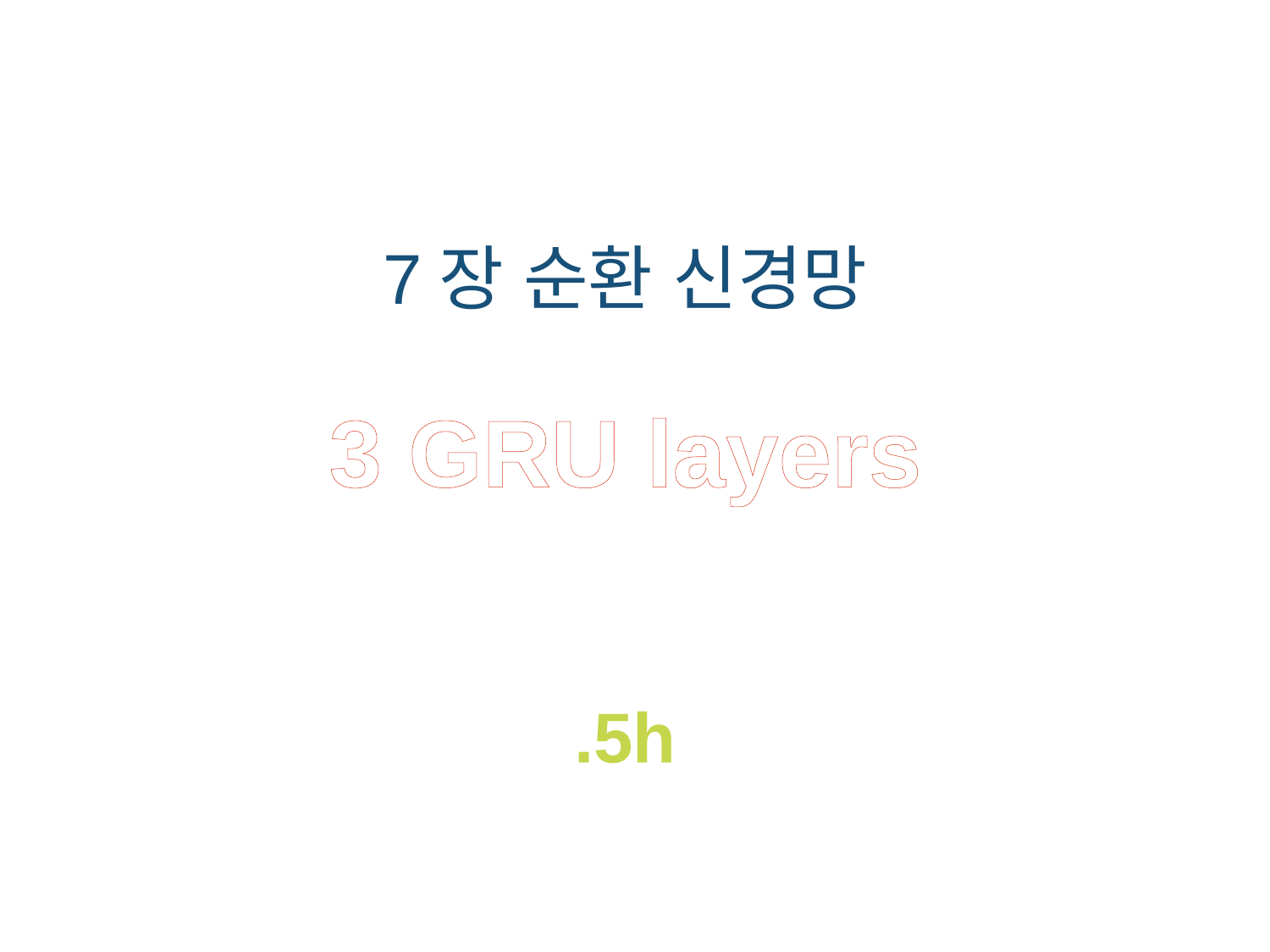

7장 순환 신경망
3 GRU layers
.5h